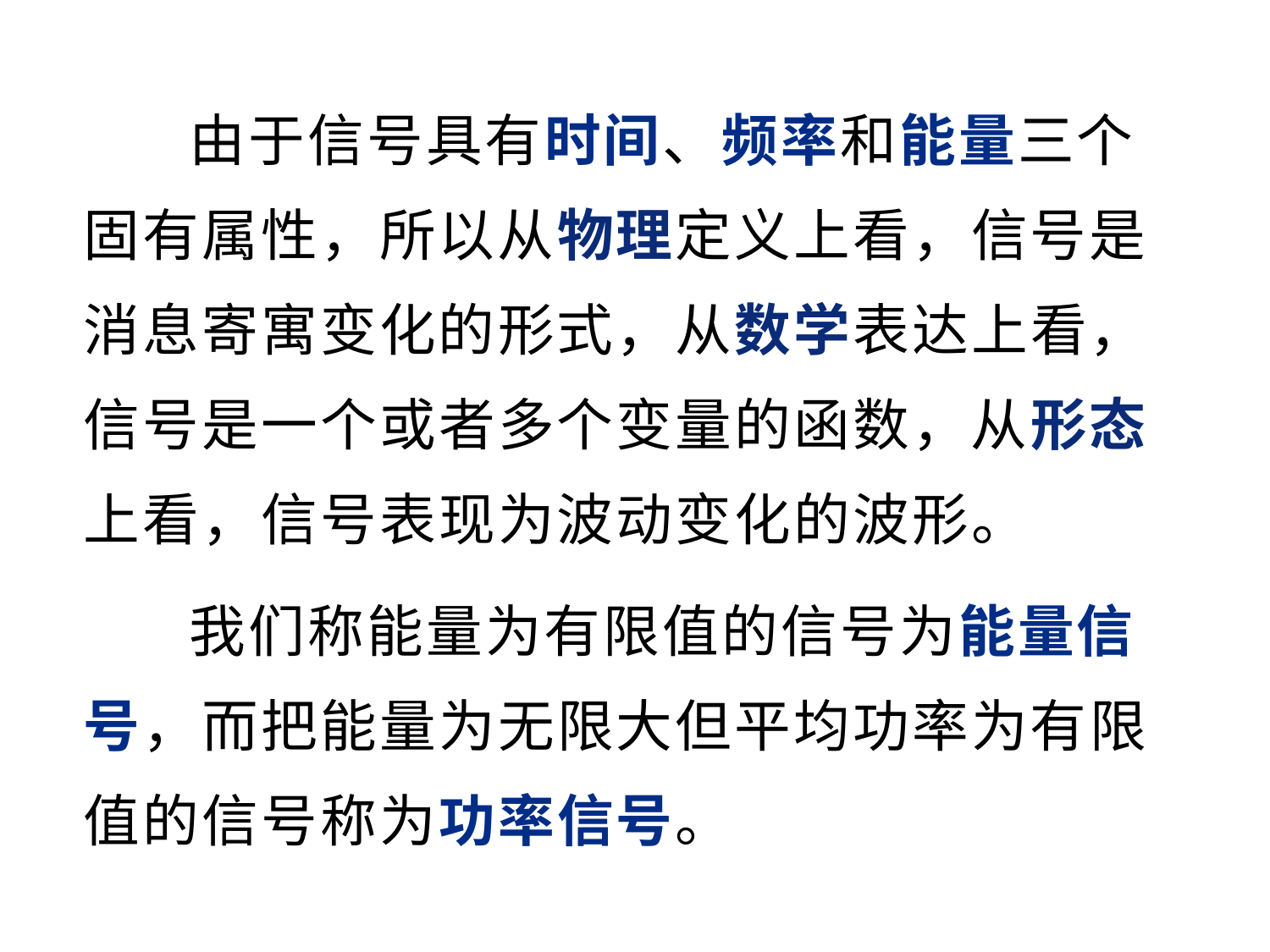

由于信号具有时间、频率和能量三个固有属性，所以从物理定义上看，信号是消息寄寓变化的形式，从数学表达上看，信号是一个或者多个变量的函数，从形态上看，信号表现为波动变化的波形。
      我们称能量为有限值的信号为能量信号，而把能量为无限大但平均功率为有限值的信号称为功率信号。